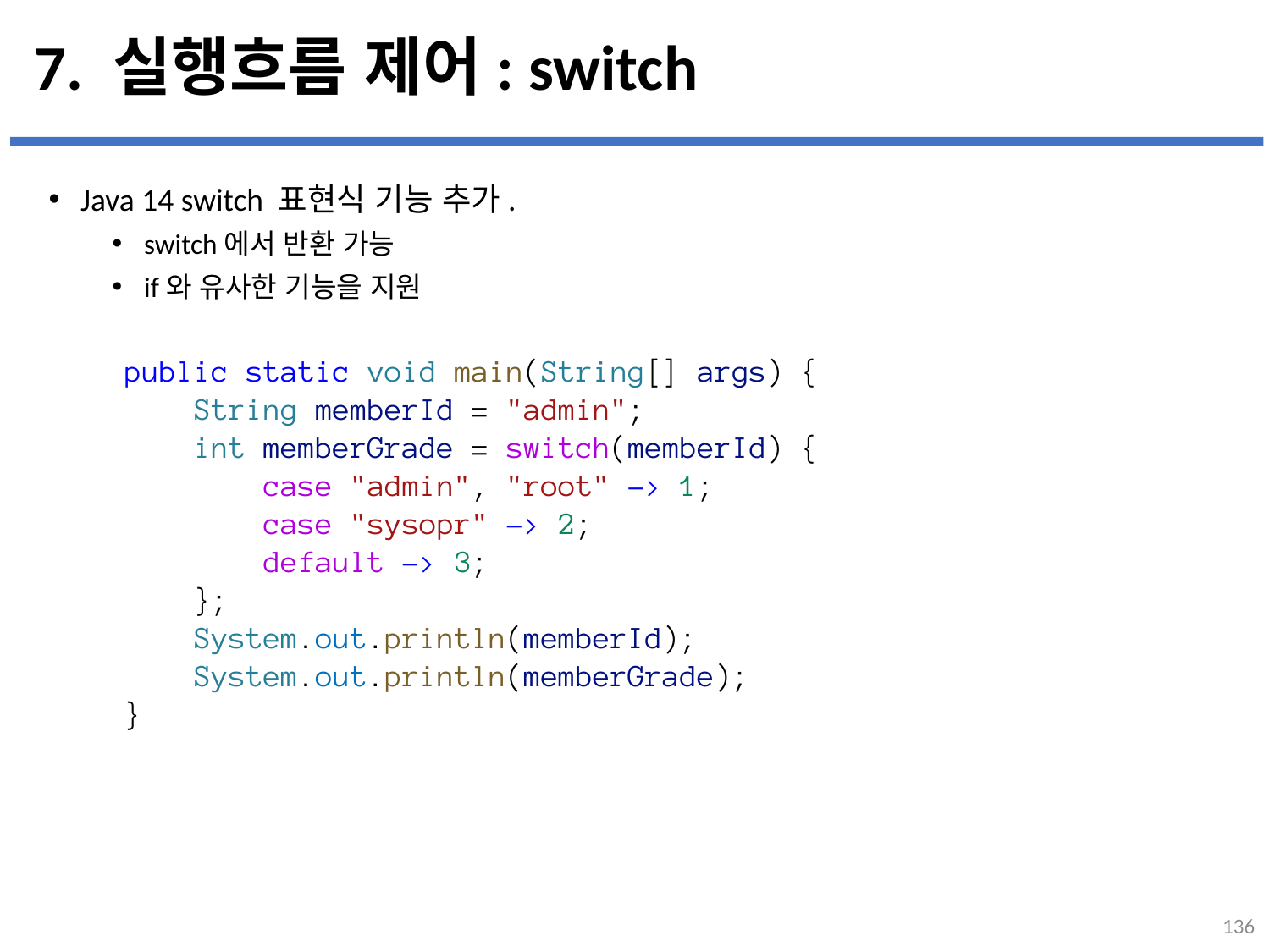

# 7. 실행흐름 제어: switch
Java 14 switch 표현식 기능 추가.
switch에서 반환 가능
if와 유사한 기능을 지원
...

설명
public static void main(String[] args) {
    String memberId = "admin";
    int memberGrade = switch(memberId) {
        case "admin", "root" -> 1;
        case "sysopr" -> 2;
        default -> 3;
    };
    System.out.println(memberId);
    System.out.println(memberGrade);
}
136